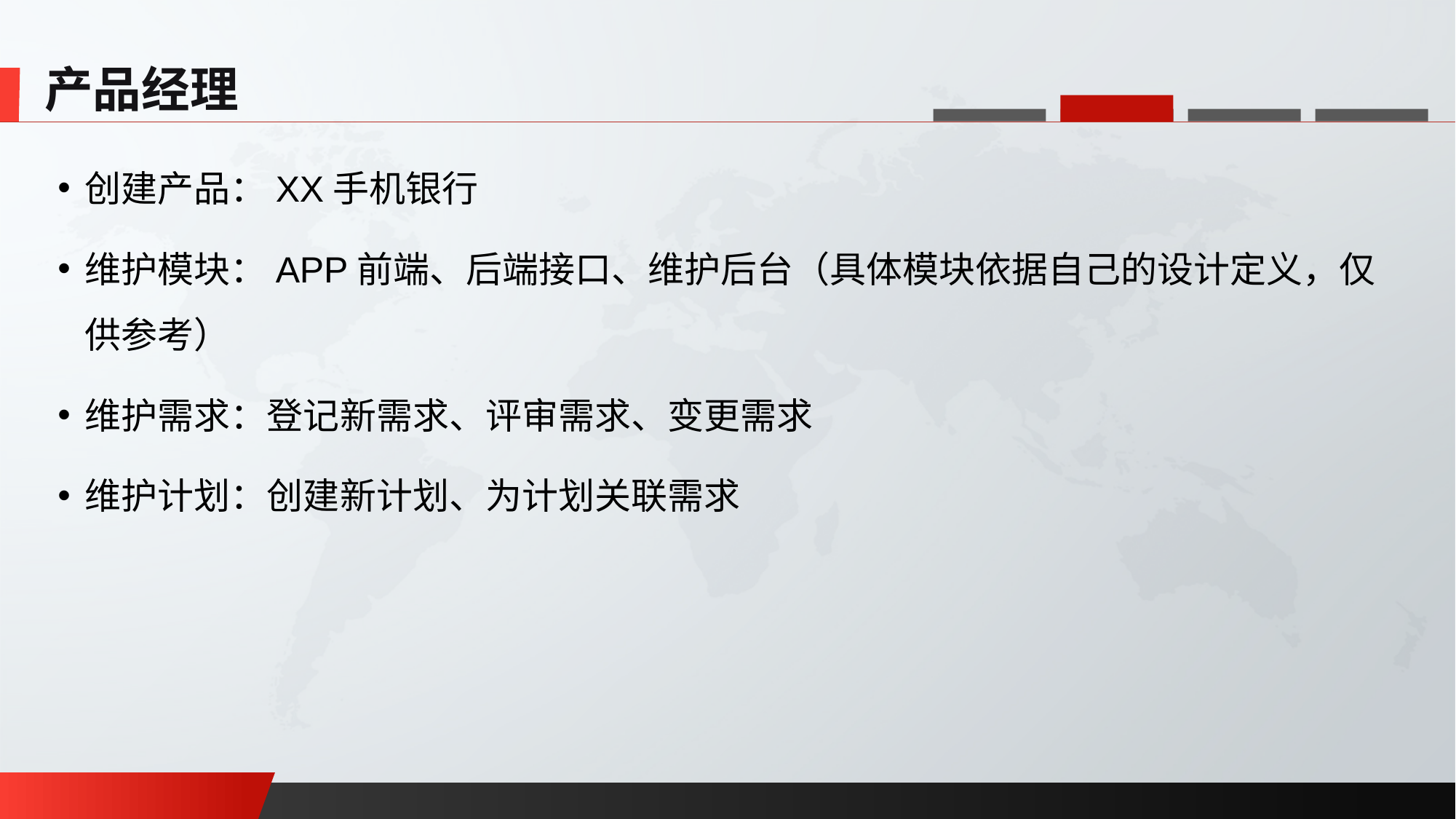

产品经理

创建产品：XX手机银行
维护模块：APP前端、后端接口、维护后台（具体模块依据自己的设计定义，仅供参考）
维护需求：登记新需求、评审需求、变更需求
维护计划：创建新计划、为计划关联需求